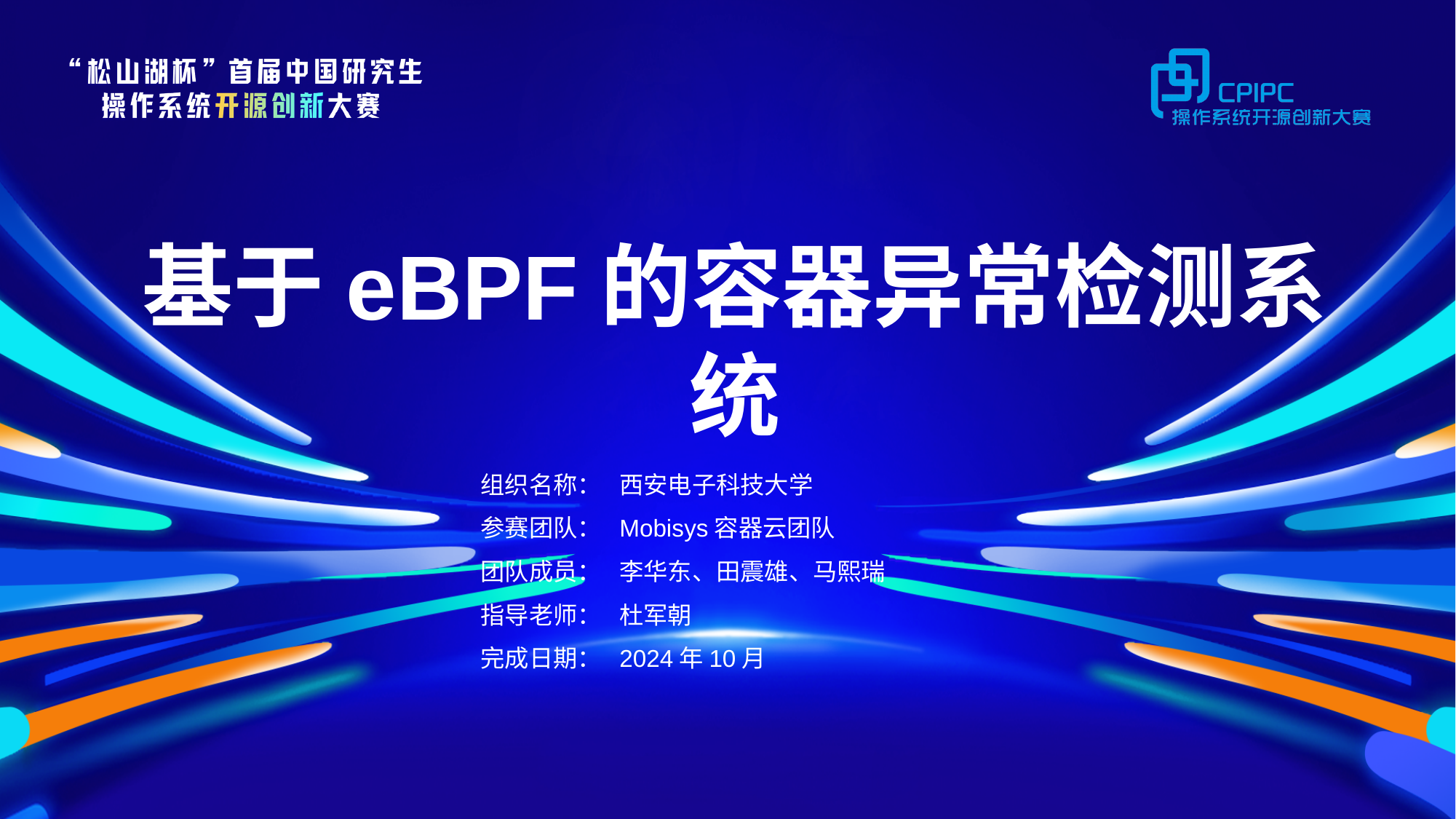

# 基于eBPF的容器异常检测系统
组织名称：
西安电子科技大学
Mobisys容器云团队

参赛团队：
团队成员：
李华东、田震雄、马熙瑞
杜军朝
指导老师：
2024年10月
完成日期：